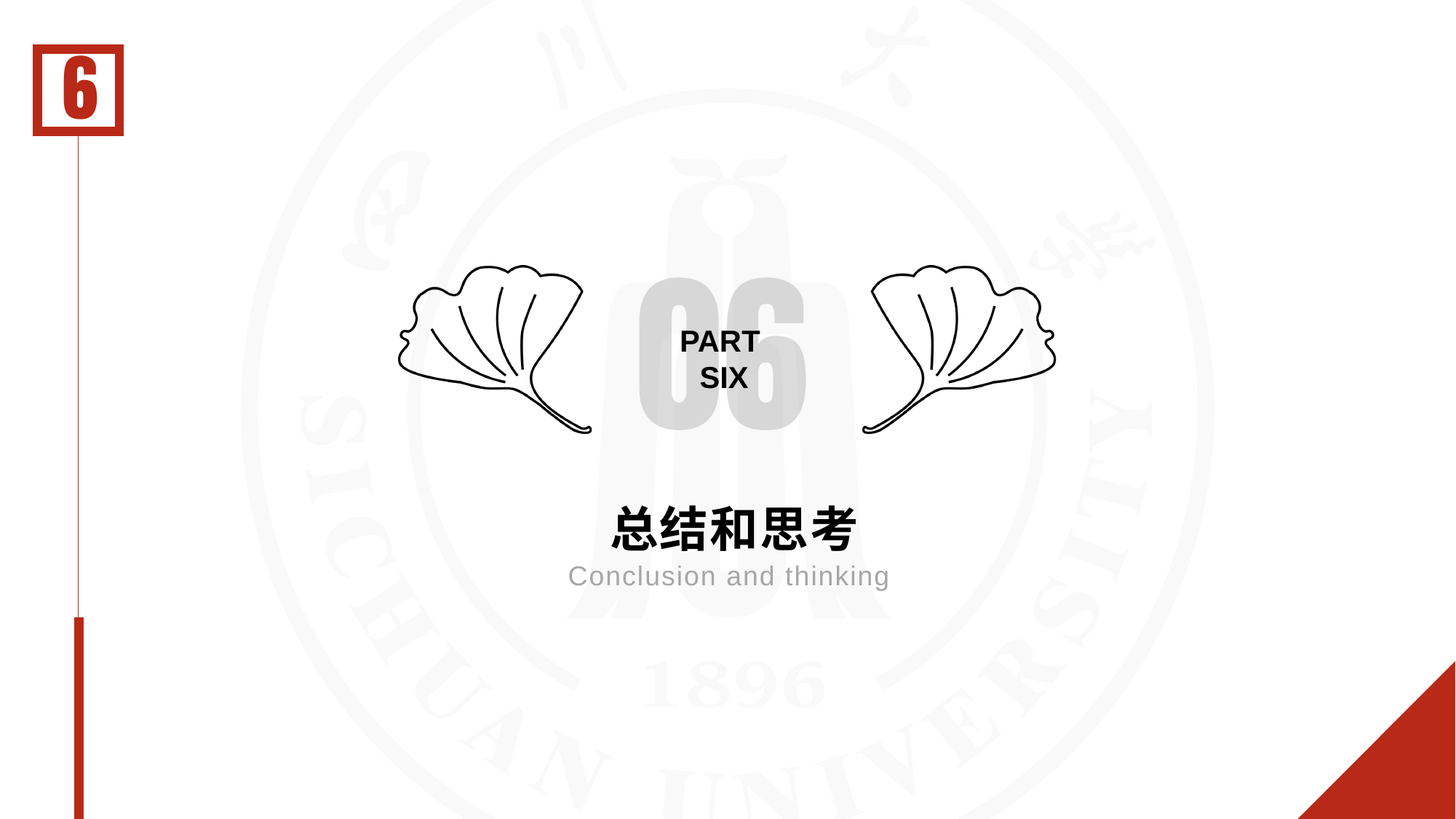

6
06
PART
SIX
# 总结和思考
Conclusion and thinking